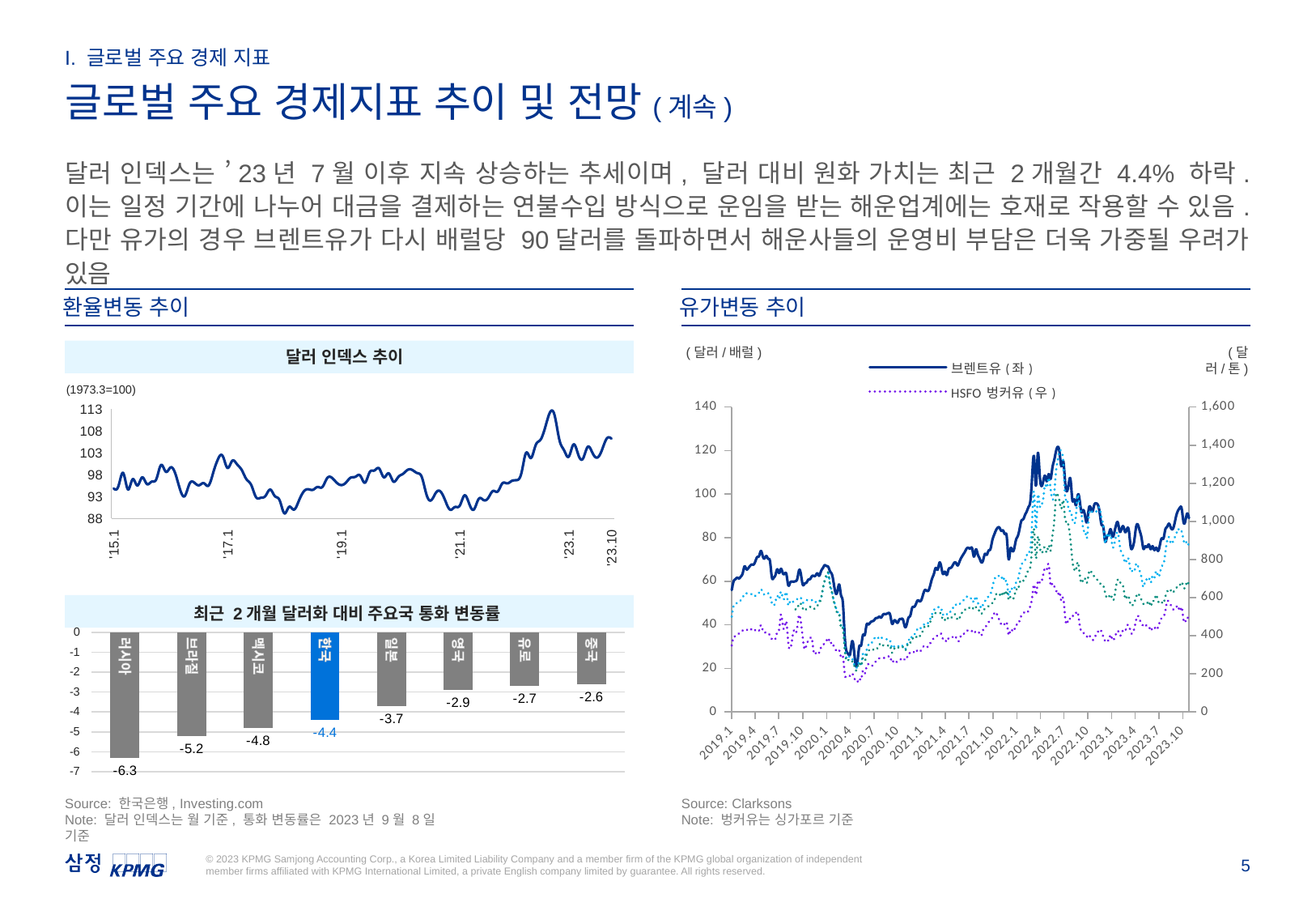

I. 글로벌 주요 경제 지표
글로벌 주요 경제지표 추이 및 전망(계속)
달러 인덱스는 ’23년 7월 이후 지속 상승하는 추세이며, 달러 대비 원화 가치는 최근 2개월간 4.4% 하락. 이는 일정 기간에 나누어 대금을 결제하는 연불수입 방식으로 운임을 받는 해운업계에는 호재로 작용할 수 있음. 다만 유가의 경우 브렌트유가 다시 배럴당 90달러를 돌파하면서 해운사들의 운영비 부담은 더욱 가중될 우려가 있음
환율변동 추이
유가변동 추이
(달러/배럴)
(달러/톤)

### Chart

| Category | 브렌트유(좌) | HSFO 벙커유(우) | MGO 벙커유(우) | VLSFO 벙커유(우) |
|---|---|---|---|---|
| 43469 | 55.97333 | 349.0 | 500.5 | None |
| 43476 | 59.93 | 392.5 | 556.5 | None |
| 43483 | 60.966 | 395.5 | 563.5 | None |
| 43490 | 61.622 | 403.5 | 574.0 | None |
| 43497 | 61.298 | 412.5 | 576.5 | None |
| 43504 | 62.182 | 420.5 | 587.0 | None |
| 43511 | 63.672 | 427.5 | 599.5 | None |
| 43518 | 66.844 | 432.0 | 619.5 | None |
| 43525 | 65.548 | 428.5 | 622.5 | None |
| 43532 | 65.912 | 436.5 | 619.5 | None |
| 43539 | 67.038 | 438.5 | 620.5 | None |
| 43546 | 67.708 | 430.5 | 616.5 | None |
| 43553 | 67.682 | 423.5 | 606.5 | None |
| 43560 | 69.2725 | 430.5 | 610.5 | None |
| 43567 | 71.164 | 431.5 | 622.5 | None |
| 43574 | 71.6225 | 427.5 | 626.0 | None |
| 43581 | 73.924 | 455.5 | 643.5 | None |
| 43588 | 71.576 | 429.5 | 627.5 | None |
| 43595 | 70.5 | 415.5 | 616.5 | None |
| 43602 | 71.614 | 418.5 | 625.0 | None |
| 43609 | 70.318 | 408.5 | 622.5 | None |
| 43616 | 69.135 | 403.5 | 611.5 | None |
| 43623 | 61.89 | 382.5 | 571.5 | None |
| 43630 | 61.574 | 376.5 | 558.5 | None |
| 43637 | 62.91 | 385.5 | 578.5 | None |
| 43644 | 65.538 | 417.5 | 609.5 | None |
| 43651 | 63.762 | 432.5 | 592.5 | None |
| 43658 | 65.704 | 511.5 | 631.5 | None |
| 43665 | 63.778 | 457.0 | 597.5 | None |
| 43672 | 63.424 | 442.5 | 601.5 | None |
| 43679 | 63.198 | 472.5 | 627.5 | None |
| 43686 | 58.178 | 363.5 | 561.5 | None |
| 43693 | 59.244 | 332.5 | 580.5 | None |
| 43700 | 59.866 | 370.5 | 582.5 | None |
| 43707 | 59.806 | 426.5 | 578.0 | None |
| 43714 | 60.022 | 413.5 | 586.5 | 538.25 |
| 43721 | 61.276 | 448.5 | 592.5 | 542.25 |
| 43728 | 65.17 | 509.0 | 600.5 | 569.0 |
| 43735 | 62.982 | 467.5 | 597.5 | 566.0 |
| 43742 | 58.382 | 388.5 | 574.75 | 543.0 |
| 43749 | 58.904 | 329.25 | 574.5 | 530.75 |
| 43756 | 59.368 | 351.5 | 585.0 | 541.25 |
| 43763 | 60.704 | 373.75 | 587.25 | 546.5 |
| 43770 | 61.016 | 385.75 | 586.5 | 550.75 |
| 43777 | 62.326 | 383.25 | 586.5 | 552.75 |
| 43784 | 62.438 | 314.0 | 575.0 | 543.5 |
| 43791 | 62.622 | 306.5 | 576.0 | 543.25 |
| 43798 | 63.656 | 318.25 | 586.75 | 556.25 |
| 43805 | 62.504 | 311.25 | 583.25 | 572.5 |
| 43812 | 64.632 | 338.25 | 593.5 | 595.25 |
| 43819 | 66.058 | 345.75 | 642.25 | 648.0 |
| 43826 | 67.36319 | 365.25 | 685.0 | 689.25 |
| 43833 | 67.01232 | 374.0 | 703.75 | 722.75 |
| 43840 | 66.594 | 388.0 | 728.25 | 726.25 |
| 43847 | 64.432 | 359.5 | 670.75 | 659.5 |
| 43854 | 63.154 | 366.25 | 631.5 | 627.25 |
| 43861 | 58.888 | 343.0 | 583.75 | 581.0 |
| 43868 | 54.618 | 325.75 | 554.75 | 546.75 |
| 43875 | 55.346 | 320.25 | 522.25 | 517.0 |
| 43882 | 58.47 | 323.25 | 521.25 | 507.5 |
| 43889 | 53.476 | 290.75 | 454.75 | 440.75 |
| 43896 | 50.03 | 292.5 | 453.25 | 436.75 |
| 43903 | 34.888 | 202.5 | 348.75 | 331.75 |
| 43910 | 27.85 | 181.0 | 282.0 | 268.25 |
| 43917 | 26.568 | 186.25 | 293.5 | 272.75 |
| 43924 | 26.724 | 191.75 | 281.75 | 262.5 |
| 43931 | 32.31 | 203.25 | 281.25 | 264.5 |
| 43938 | 28.986 | 182.5 | 254.75 | 254.0 |
| 43945 | 21.608 | 164.25 | 232.0 | 219.75 |
| 43952 | 22.94 | 157.75 | 239.75 | 231.75 |
| 43959 | 30.086 | 176.75 | 261.25 | 258.25 |
| 43966 | 30.486 | 169.25 | 250.0 | 242.25 |
| 43973 | 35.28 | 217.0 | 304.25 | 283.75 |
| 43980 | 35.318 | 201.75 | 294.25 | 270.25 |
| 43987 | 39.994 | 238.0 | 323.75 | 296.5 |
| 43994 | 40.198 | 250.75 | 351.25 | 319.25 |
| 44001 | 41.018 | 241.25 | 365.0 | 326.25 |
| 44008 | 41.618 | 242.0 | 364.75 | 322.0 |
| 44015 | 41.964 | 252.5 | 383.75 | 329.75 |
| 44022 | 43.012 | 264.0 | 384.75 | 336.75 |
| 44029 | 43.184 | 273.75 | 381.25 | 334.75 |
| 44036 | 43.708 | 281.5 | 397.0 | 355.75 |
| 44043 | 43.326 | 284.0 | 391.0 | 344.25 |
| 44050 | 44.648 | 285.75 | 387.25 | 348.5 |
| 44057 | 44.936 | 283.0 | 384.75 | 348.75 |
| 44064 | 45.044 | 290.0 | 381.5 | 346.0 |
| 44071 | 45.438 | 291.0 | 382.75 | 349.75 |
| 44078 | 44.404 | 290.0 | 371.5 | 345.75 |
| 44085 | 40.494 | 259.25 | 334.75 | 310.75 |
| 44092 | 41.762 | 271.25 | 342.5 | 330.75 |
| 44099 | 41.758 | 262.0 | 338.5 | 327.75 |
| 44106 | 40.922 | 266.5 | 341.0 | 334.5 |
| 44113 | 42.424 | 268.5 | 349.75 | 341.0 |
| 44120 | 42.716 | 279.25 | 352.75 | 344.25 |
| 44127 | 42.322 | 283.5 | 341.5 | 338.75 |
| 44134 | 39.178 | 272.75 | 329.25 | 323.0 |
| 44141 | 40.016 | 279.75 | 345.25 | 336.75 |
| 44148 | 43.224 | 306.0 | 378.5 | 365.75 |
| 44155 | 44.214 | 309.25 | 375.0 | 364.5 |
| 44162 | 47.702 | 317.5 | 400.0 | 384.5 |
| 44169 | 48.244 | 313.25 | 405.0 | 381.75 |
| 44176 | 49.342 | 308.75 | 417.5 | 387.5 |
| 44183 | 51.178 | 325.5 | 433.75 | 401.0 |
| 44190 | 50.87 | 318.25 | 429.0 | 395.0 |
| 44197 | 51.2725 | 324.75 | 445.5 | 413.0 |
| 44204 | 53.872 | 340.25 | 451.5 | 426.25 |
| 44211 | 55.964 | 349.5 | 465.75 | 451.25 |
| 44218 | 55.648 | 343.5 | 468.25 | 449.5 |
| 44225 | 55.802 | 343.25 | 467.75 | 451.75 |
| 44232 | 58.272 | 361.25 | 490.0 | 472.5 |
| 44239 | 61.338 | 375.0 | 514.5 | 498.25 |
| 44246 | 63.506 | 389.0 | 534.25 | 512.5 |
| 44253 | 66.1325 | 394.0 | 546.75 | 519.25 |
| 44260 | 65.312 | 401.75 | 549.0 | 517.5 |
| 44267 | 68.502 | 410.75 | 551.25 | 519.75 |
| 44274 | 66.616 | 408.0 | 542.25 | 510.25 |
| 44281 | 63.268 | 382.0 | 510.75 | 480.25 |
| 44288 | 64.38 | 382.5 | 518.0 | 483.5 |
| 44295 | 62.84 | 367.25 | 512.0 | 478.25 |
| 44302 | 65.448 | 387.0 | 526.5 | 499.25 |
| 44309 | 66.09 | 388.5 | 525.75 | 496.0 |
| 44316 | 66.8925 | 391.5 | 534.75 | 499.75 |
| 44323 | 68.354 | 400.5 | 559.25 | 513.0 |
| 44330 | 68.526 | 392.5 | 563.0 | 505.25 |
| 44337 | 67.276 | 372.0 | 558.25 | 483.5 |
| 44344 | 69.014 | 379.0 | 564.0 | 490.75 |
| 44351 | 70.824 | 402.75 | 577.5 | 517.0 |
| 44358 | 72.228 | 403.5 | 583.5 | 520.5 |
| 44365 | 73.566 | 420.25 | 596.0 | 536.5 |
| 44372 | 75.0675 | 425.25 | 604.5 | 541.25 |
| 44379 | 75.318 | 427.75 | 600.5 | 548.5 |
| 44386 | 75.082 | 421.25 | 593.0 | 543.0 |
| 44393 | 75.026 | 423.75 | 596.5 | 549.5 |
| 44400 | 71.268 | 412.0 | 575.25 | 536.75 |
| 44407 | 74.602 | 424.25 | 607.0 | 550.0 |
| 44414 | 72.534 | 416.25 | 573.75 | 532.75 |
| 44421 | 70.604 | 414.5 | 568.75 | 531.5 |
| 44428 | 68.762 | 400.25 | 544.25 | 514.5 |
| 44435 | 69.66 | 430.0 | 565.5 | 531.5 |
| 44442 | 72.554 | 438.75 | 582.0 | 540.0 |
| 44449 | 72.15 | 457.75 | 589.0 | 546.75 |
| 44456 | 74.074 | 470.5 | 608.0 | 555.0 |
| 44463 | 74.768 | 485.25 | 618.25 | 559.75 |
| 44470 | 78.626 | 493.5 | 650.0 | 571.0 |
| 44477 | 81.226 | 515.5 | 689.0 | 580.0 |
| 44484 | 83.328 | 523.5 | 709.5 | 613.5 |
| 44491 | 84.604 | 503.25 | 715.5 | 623.25 |
| 44498 | 84.598 | 479.5 | 708.75 | 619.75 |
| 44505 | 83.136 | 461.0 | 699.5 | 606.25 |
| 44512 | 83.292 | 469.0 | 712.0 | 632.25 |
| 44519 | 81.634 | 460.75 | 681.25 | 612.25 |
| 44526 | 80.358 | 467.75 | 685.25 | 636.25 |
| 44533 | 70.174 | 403.75 | 612.75 | 589.5 |
| 44540 | 74.782 | 429.25 | 643.75 | 605.0 |
| 44547 | 74.102 | 426.75 | 644.0 | 602.5 |
| 44554 | 74.756 | 425.5 | 643.0 | 600.75 |
| 44561 | 78.816 | 456.0 | 676.5 | 642.5 |
| 44568 | 80.704 | 456.75 | 692.25 | 639.5 |
| 44575 | 83.958 | 478.5 | 733.0 | 674.5 |
| 44582 | 87.74 | 504.75 | 770.5 | 694.5 |
| 44589 | 88.458 | 516.25 | 785.75 | 688.75 |
| 44596 | 90.454 | 523.5 | 796.0 | 700.75 |
| 44603 | 92.174 | 518.75 | 822.25 | 725.5 |
| 44610 | 94.216 | 533.25 | 843.0 | 745.0 |
| 44617 | 97.216 | 558.5 | 857.5 | 765.75 |
| 44624 | 109.492 | 607.75 | 1026.75 | 887.5 |
| 44631 | 116.866 | 667.75 | 1151.0 | 953.75 |
| 44638 | 103.88 | 614.25 | 959.75 | 805.0 |
| 44645 | 118.476 | 681.75 | 1129.5 | 913.5 |
| 44652 | 109.692 | 679.25 | 1086.5 | 875.75 |
| 44659 | 103.72 | 682.75 | 1085.75 | 833.75 |
| 44666 | 105.9 | 720.25 | 1118.75 | 850.25 |
| 44673 | 108.438 | 755.5 | 1192.0 | 861.75 |
| 44680 | 105.912 | 749.25 | 1177.5 | 836.75 |
| 44687 | 109.196 | 773.5 | 1228.75 | 875.0 |
| 44694 | 106.982 | 670.0 | 1173.5 | 846.0 |
| 44701 | 111.974 | 674.75 | 1117.0 | 922.5 |
| 44708 | 115.568 | 660.0 | 1145.5 | 994.5 |
| 44715 | 119.626 | 641.25 | 1259.0 | 1133.0 |
| 44722 | 121.748 | 615.0 | 1323.0 | 1137.75 |
| 44729 | 118.976 | 628.0 | 1371.5 | 1104.0 |
| 44736 | 112.738 | 582.25 | 1364.25 | 1067.5 |
| 44743 | 115.154 | 598.25 | 1309.0 | 1111.25 |
| 44750 | 105.726 | 501.0 | 1128.0 | 1012.75 |
| 44757 | 101.284 | 460.75 | 1119.75 | 1002.25 |
| 44764 | 104.79333 | 491.0 | 1059.75 | 970.25 |
| 44771 | 106.664 | 486.5 | 1054.75 | 898.5 |
| 44778 | 97.278 | 502.25 | 1013.0 | 794.25 |
| 44785 | 97.622 | 503.25 | 988.75 | 748.75 |
| 44792 | 94.88 | 520.0 | 1033.5 | 745.25 |
| 44799 | 99.65 | 519.75 | 1140.5 | 786.75 |
| 44806 | 97.254 | 458.0 | 1074.0 | 724.75 |
| 44813 | 91.712 | 421.25 | 1039.5 | 676.25 |
| 44820 | 92.692 | 414.5 | 955.75 | 697.25 |
| 44827 | 89.812 | 407.5 | 950.5 | 698.25 |
| 44834 | 87.22 | 395.0 | 913.25 | 677.75 |
| 44841 | 93.274 | 406.5 | 1021.5 | 726.75 |
| 44848 | 93.826 | 389.5 | 1059.75 | 742.25 |
| 44855 | 91.988 | 378.75 | 1049.5 | 720.0 |
| 44862 | 95.04 | 382.25 | 1055.25 | 711.75 |
| 44869 | 95.776 | 408.0 | 1052.0 | 698.0 |
| 44876 | 95.118 | 420.25 | 1060.75 | 691.25 |
| 44883 | 91.452 | 433.0 | 1070.5 | 678.25 |
| 44890 | 86.038 | 420.5 | 1015.0 | 668.0 |
| 44897 | 84.82 | 393.5 | 978.25 | 663.0 |
| 44904 | 78.29 | 373.75 | 884.25 | 623.25 |
| 44911 | 80.446 | 382.5 | 937.25 | 598.75 |
| 44918 | 81.622 | 375.0 | 914.0 | 602.0 |
| 44925 | 83.94 | 405.0 | 930.75 | 616.75 |
| 44932 | 80.622 | 377.5 | 869.0 | 589.0 |
| 44939 | 82.346 | 385.5 | 880.25 | 600.0 |
| 44946 | 85.83 | 410.75 | 926.25 | 661.0 |
| 44953 | 86.914 | 425.75 | 939.25 | 695.25 |
| 44960 | 82.868 | 403.25 | 876.5 | 687.0 |
| 44967 | 84.132 | 409.0 | 834.75 | 664.25 |
| 44974 | 85.142 | 432.25 | 816.0 | 653.5 |
| 44981 | 82.55 | 427.0 | 781.5 | 594.75 |
| 44988 | 84.076 | 450.75 | 805.25 | 607.75 |
| 44995 | 83.3 | 453.0 | 794.75 | 601.0 |
| 45002 | 75.916 | 421.5 | 737.75 | 562.25 |
| 45009 | 75.34 | 411.5 | 741.75 | 559.75 |
| 45016 | 78.818 | 439.25 | 737.75 | 575.25 |
| 45023 | 84.995 | 482.25 | 777.5 | 603.5 |
| 45030 | 85.904 | 504.5 | 766.75 | 622.75 |
| 45037 | 83.082 | 482.0 | 738.5 | 606.0 |
| 45044 | 79.82 | 468.25 | 702.5 | 586.5 |
| 45051 | 74.952 | 448.25 | 654.75 | 566.5 |
| 45058 | 76.002 | 455.25 | 689.25 | 571.5 |
| 45065 | 75.708 | 452.0 | 696.0 | 569.0 |
| 45072 | 76.88 | 450.0 | 705.25 | 581.25 |
| 45079 | 74.736 | 425.5 | 677.75 | 554.0 |
| 45086 | 76.14 | 440.25 | 714.0 | 583.0 |
| 45093 | 74.322 | 435.0 | 703.25 | 583.0 |
| 45100 | 75.42 | 451.75 | 740.0 | 615.25 |
| 45107 | 73.942 | 441.5 | 711.75 | 581.25 |
| 45114 | 76.508 | 474.5 | 724.75 | 582.75 |
| 45121 | 79.686 | 491.5 | 764.25 | 577.5 |
| 45128 | 79.66 | 498.75 | 775.25 | 569.0 |
| 45135 | 83.706 | 528.25 | 834.75 | 602.75 |
| 45142 | 85.01 | 579.5 | 897.5 | 629.5 |
| 45149 | 86.454 | 576.5 | 917.25 | 644.75 |
| 45156 | 84.694 | 560.75 | 885.75 | 637.5 |
| 45163 | 83.908 | 541.75 | 888.75 | 624.25 |
| 45170 | 86.236 | 537.0 | 912.25 | 637.5 |
| 45177 | 90.042 | 546.75 | 932.75 | 648.5 |
| 45184 | 92.442 | 557.25 | 961.75 | 665.0 |
| 45191 | 93.774 | 529.5 | 944.75 | 666.0 |
| 45198 | 93.382 | 549.75 | 946.75 | 681.5 |
| 45205 | 87.218 | 483.75 | 903.0 | 656.25 |
| 45212 | 87.702 | 473.75 | 882.25 | 653.75 |
| 45219 | 91.118 | 496.75 | 896.5 | 685.0 |
| 45226 | 88.99 | 475.75 | 864.75 | 663.75 |
달러 인덱스 추이
(1973.3=100)

### Chart

| Category | 달러인덱스 |
|---|---|
| '15.1 | 94.8 |
|  | 95.32 |
|  | 98.36 |
|  | 94.6 |
|  | 96.91 |
|  | 95.49 |
|  | 97.34 |
|  | 95.82 |
|  | 96.35 |
|  | 96.95 |
|  | 100.17 |
|  | 98.63 |
|  | 99.61 |
|  | 98.21 |
|  | 94.59 |
|  | 93.08 |
|  | 95.89 |
|  | 96.14 |
|  | 95.53 |
|  | 96.02 |
|  | 95.46 |
|  | 98.44 |
|  | 101.5 |
|  | 102.21 |
| '17.1 | 99.51 |
|  | 101.12 |
|  | 100.35 |
|  | 99.05 |
|  | 96.92 |
|  | 95.63 |
|  | 92.86 |
|  | 92.67 |
|  | 93.08 |
|  | 94.55 |
|  | 93.05 |
|  | 92.12 |
|  | 89.13 |
|  | 90.61 |
|  | 89.97 |
|  | 91.84 |
|  | 93.99 |
|  | 94.64 |
|  | 94.49 |
|  | 95.14 |
|  | 95.13 |
|  | 97.13 |
|  | 97.27 |
|  | 96.17 |
| '19.1 | 95.58 |
|  | 96.16 |
|  | 97.28 |
|  | 97.48 |
|  | 97.75 |
|  | 96.13 |
|  | 98.52 |
|  | 98.92 |
|  | 99.38 |
|  | 97.35 |
|  | 98.27 |
|  | 96.39 |
|  | 97.39 |
|  | 98.13 |
|  | 99.05 |
|  | 99.02 |
|  | 98.34 |
|  | 97.39 |
|  | 93.35 |
|  | 92.14 |
|  | 93.89 |
|  | 94.04 |
|  | 91.87 |
|  | 89.94 |
|  | 90.58 |
| '21.1 | 90.88 |
|  | 93.23 |
|  | 91.28 |
|  | 90.03 |
|  | 92.44 |
|  | 92.17 |
|  | 92.63 |
|  | 94.23 |
|  | 94.12 |
|  | 95.99 |
|  | 95.97 |
|  | 96.54 |
|  | 96.71 |
|  | 98.31 |
|  | 102.96 |
|  | 101.75 |
|  | 104.68 |
|  | 105.9 |
|  | 108.7 |
|  | 112.12 |
|  | 111.53 |
|  | 105.95 |
|  | 103.52 |
| '23.1 | 102.1 |
|  | 104.87 |
|  | 102.51 |
|  | 101.66 |
|  | 104.33 |
|  | 102.91 |
|  | 101.86 |
|  | 103.62 |
|  | 106.22 |
| '23.10 | 106.21 |
최근 2개월 달러화 대비 주요국 통화 변동률

### Chart

| Category | ll |
|---|---|
| 러시아 | -6.3 |
| 브라질 | -5.2 |
| 멕시코 | -4.8 |
| 한국 | -4.4 |
| 일본 | -3.7 |
| 영국 | -2.9 |
| 유로 | -2.7 |
| 중국 | -2.6 |
Source: 한국은행, Investing.com
Note: 달러 인덱스는 월 기준, 통화 변동률은 2023년 9월 8일 기준
Source: Clarksons
Note: 벙커유는 싱가포르 기준